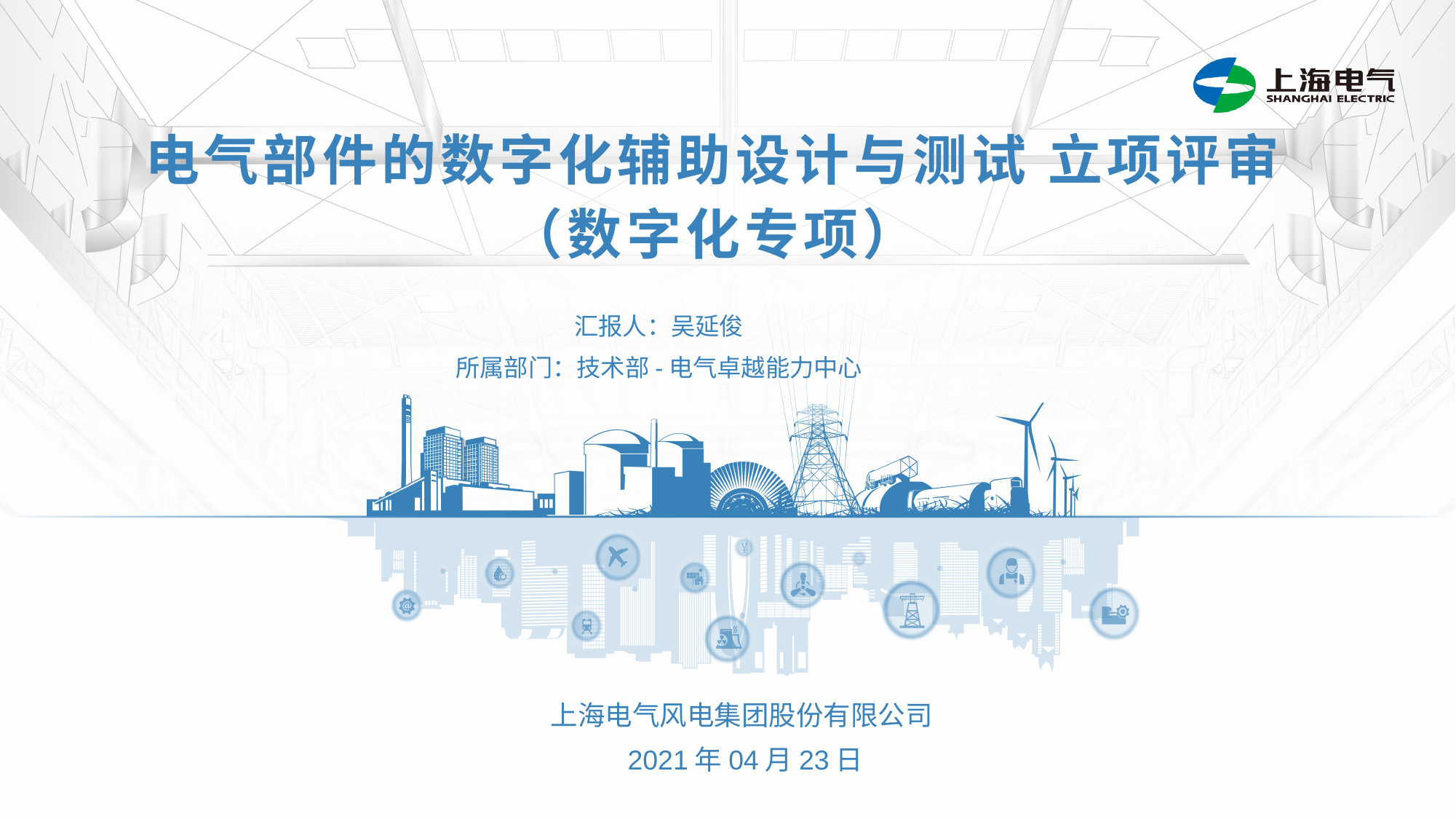

电气部件的数字化辅助设计与测试 立项评审
（数字化专项）
汇报人：吴延俊
所属部门：技术部-电气卓越能力中心
上海电气风电集团股份有限公司
 2021年04月23日